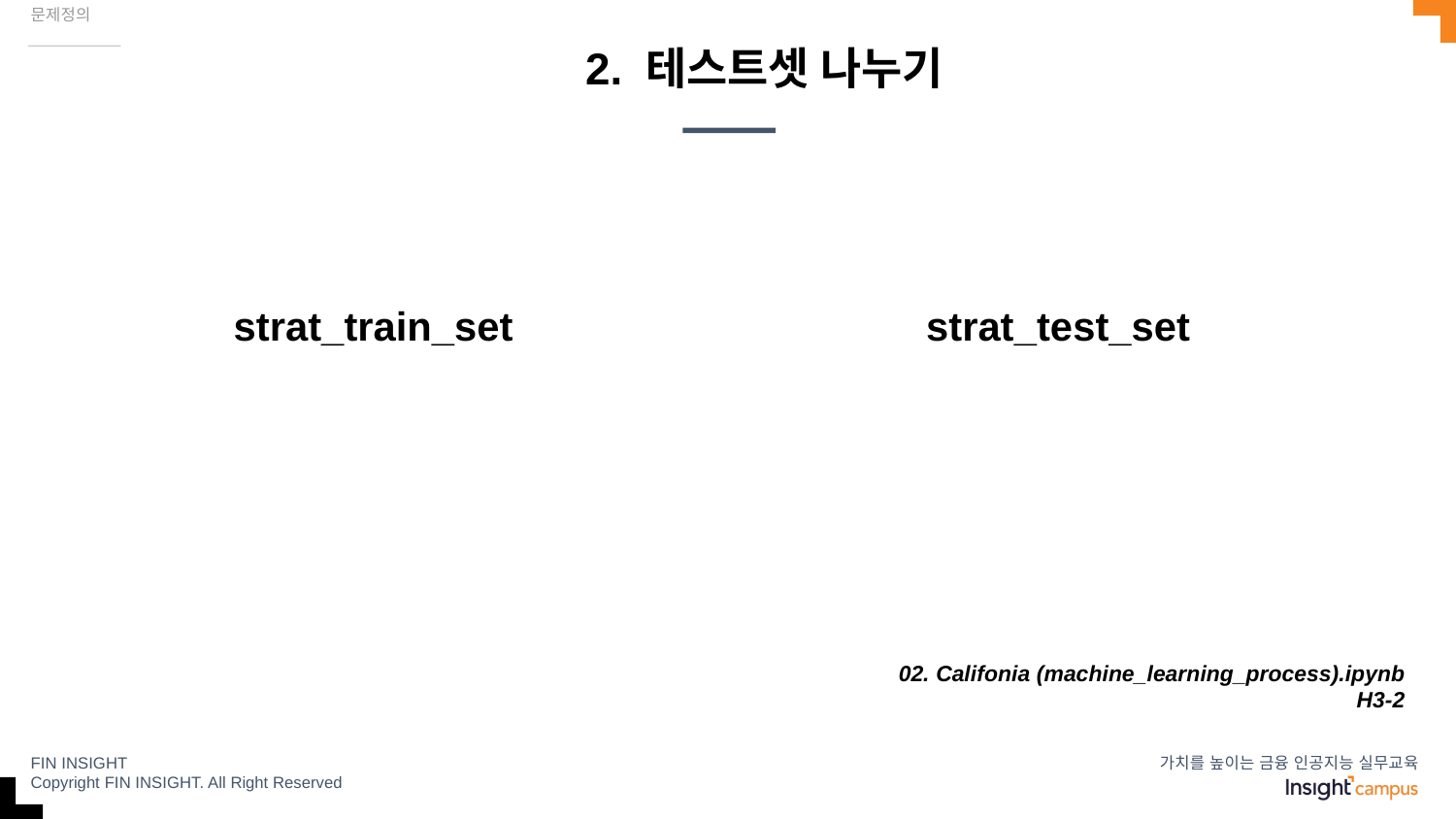

문제정의
# 2. 테스트셋 나누기
strat_train_set
strat_test_set
02. Califonia (machine_learning_process).ipynb
H3-2